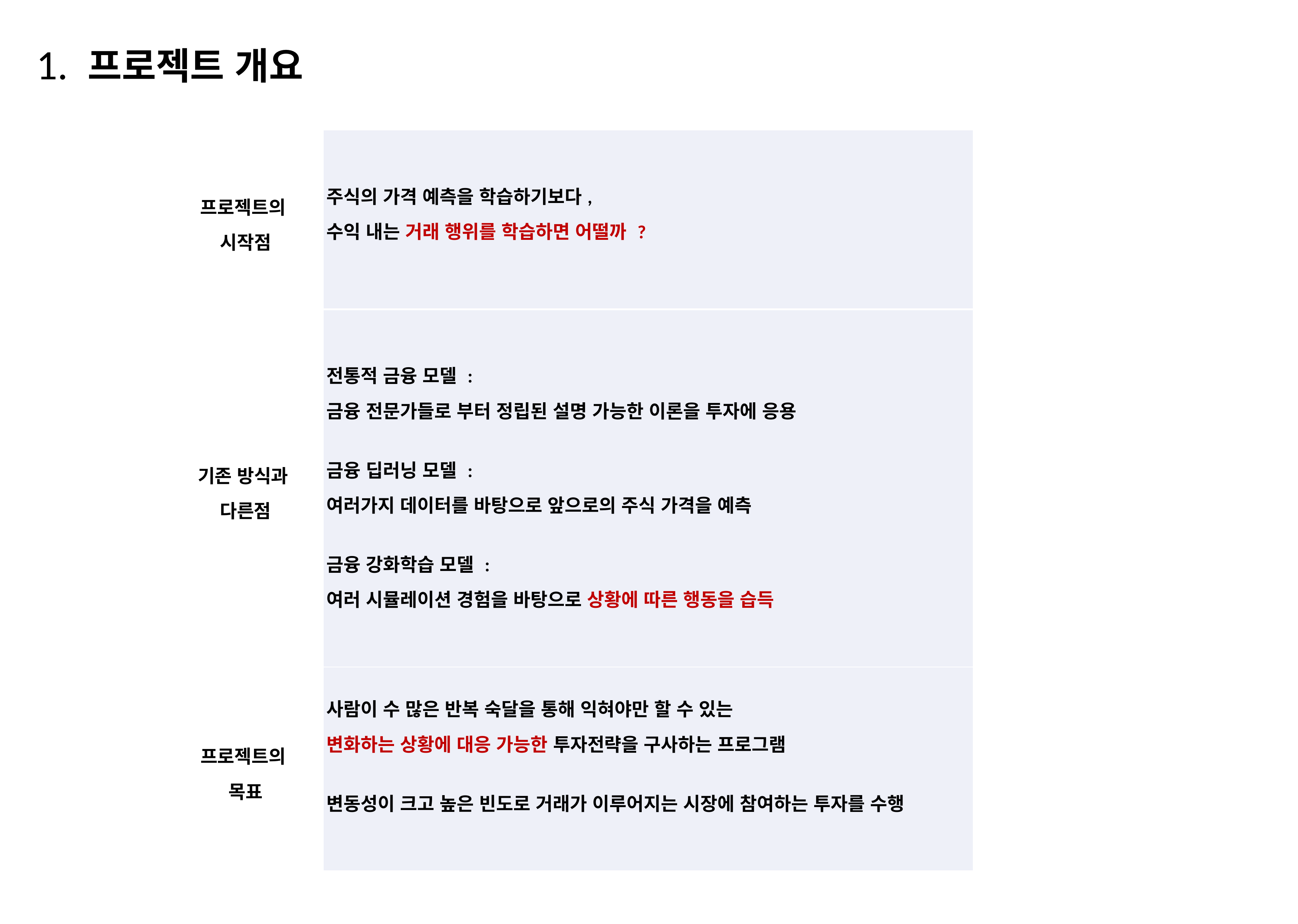

1. 프로젝트 개요
| 프로젝트의 시작점 | 주식의 가격 예측을 학습하기보다, 수익 내는 거래 행위를 학습하면 어떨까 ? |
| --- | --- |
| 기존 방식과 다른점 | 전통적 금융 모델 : 금융 전문가들로 부터 정립된 설명 가능한 이론을 투자에 응용 금융 딥러닝 모델 : 여러가지 데이터를 바탕으로 앞으로의 주식 가격을 예측 금융 강화학습 모델 : 여러 시뮬레이션 경험을 바탕으로 상황에 따른 행동을 습득 |
| 프로젝트의 목표 | 사람이 수 많은 반복 숙달을 통해 익혀야만 할 수 있는 변화하는 상황에 대응 가능한 투자전략을 구사하는 프로그램 변동성이 크고 높은 빈도로 거래가 이루어지는 시장에 참여하는 투자를 수행 |